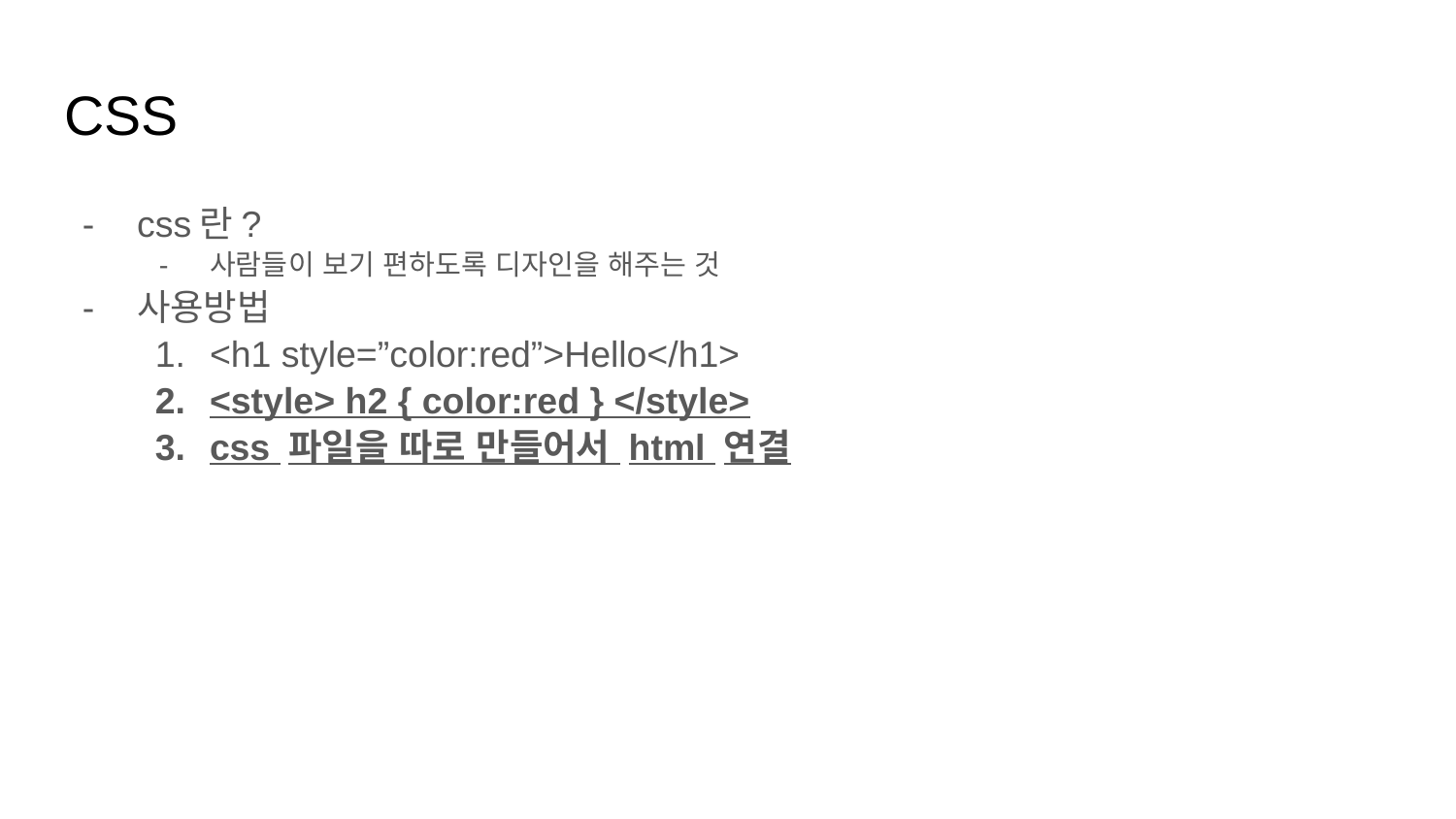

# CSS
css란?
사람들이 보기 편하도록 디자인을 해주는 것
사용방법
<h1 style=”color:red”>Hello</h1>
<style> h2 { color:red } </style>
css 파일을 따로 만들어서 html 연결